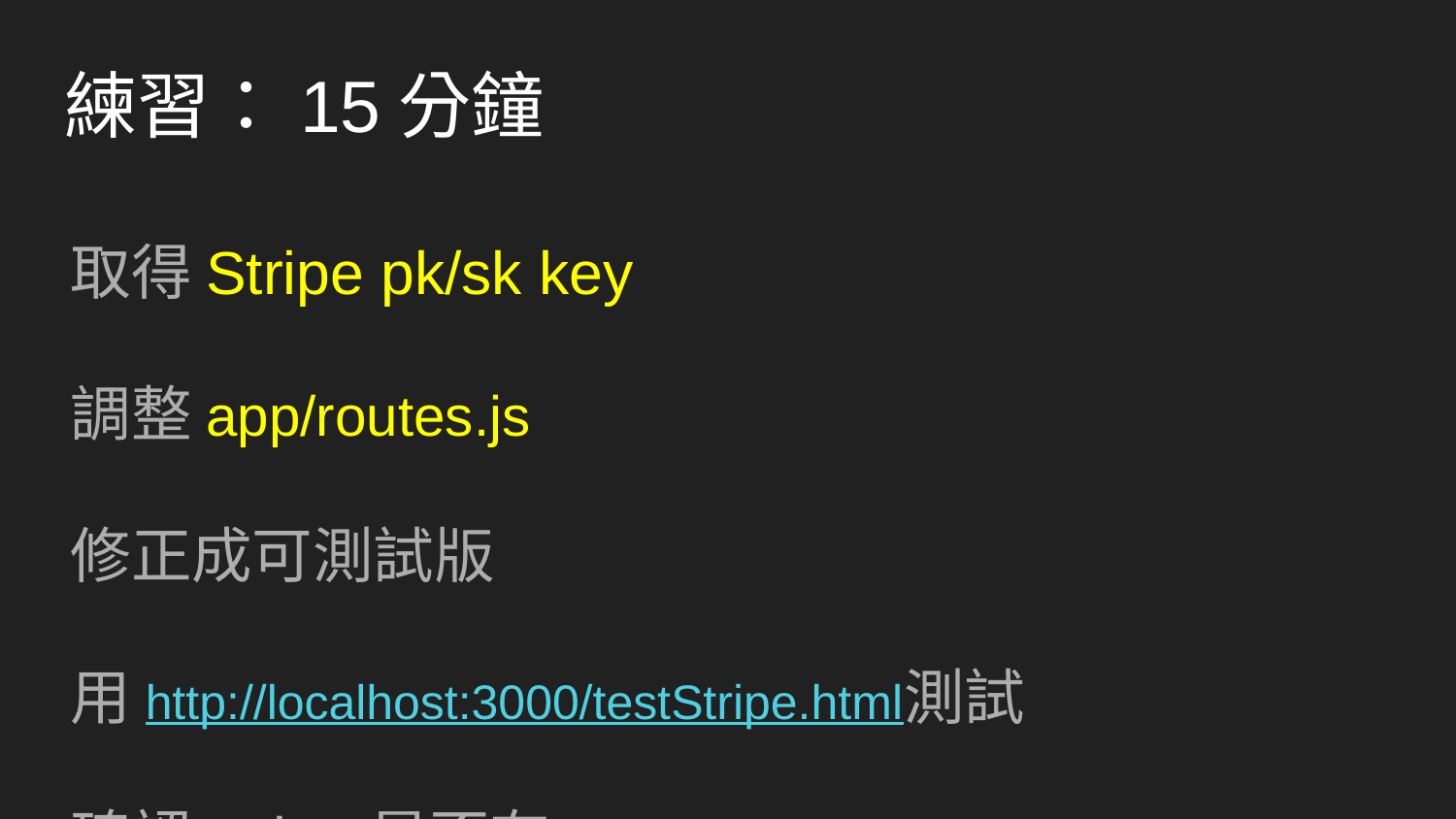

# 練習：15分鐘
取得Stripe pk/sk key
調整app/routes.js
修正成可測試版
用http://localhost:3000/testStripe.html測試
確認stripe是否有payment